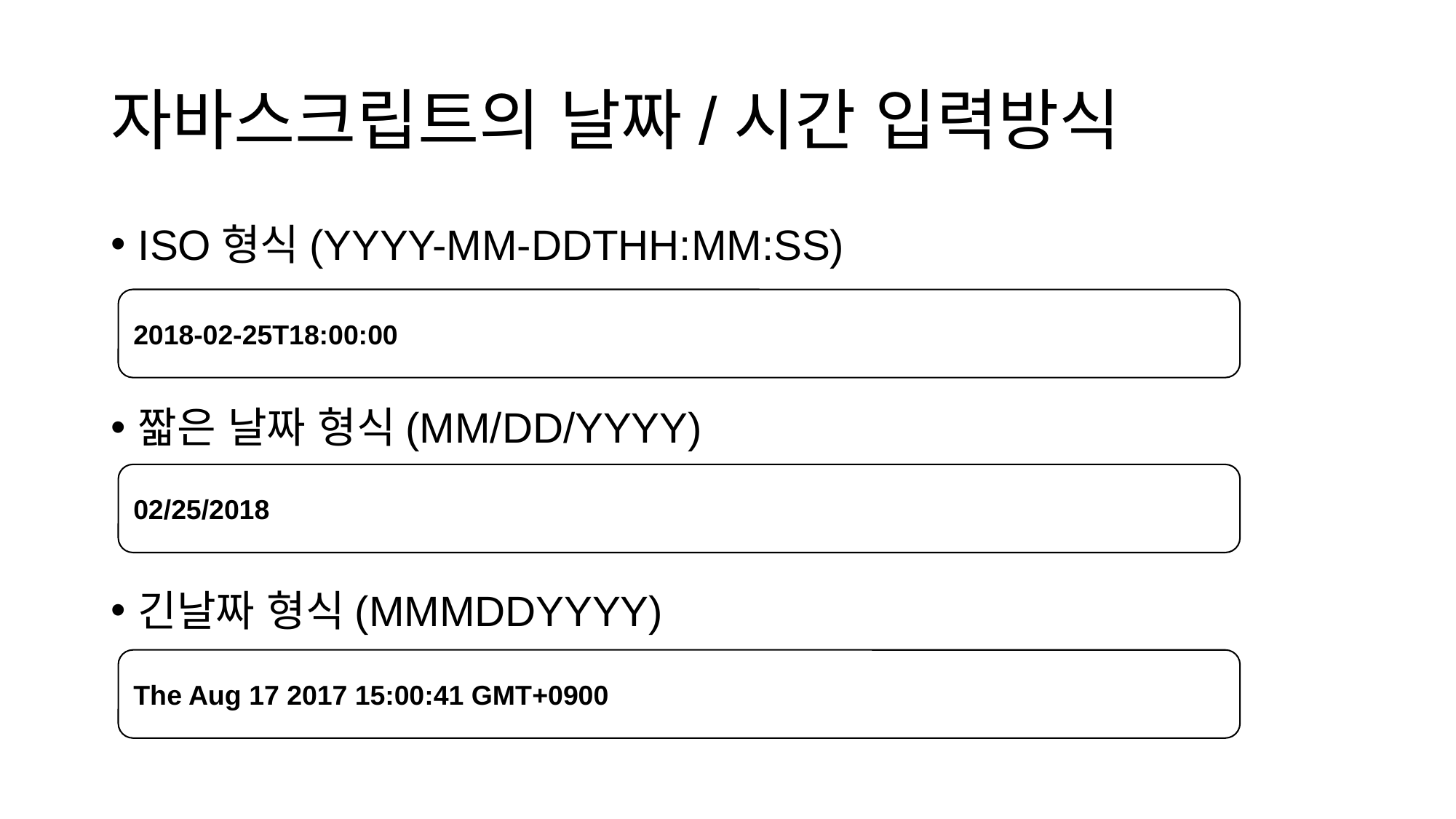

# 자바스크립트의 날짜/시간 입력방식
ISO형식(YYYY-MM-DDTHH:MM:SS)

짧은 날짜 형식(MM/DD/YYYY)

긴날짜 형식(MMMDDYYYY)
2018-02-25T18:00:00
02/25/2018
The Aug 17 2017 15:00:41 GMT+0900